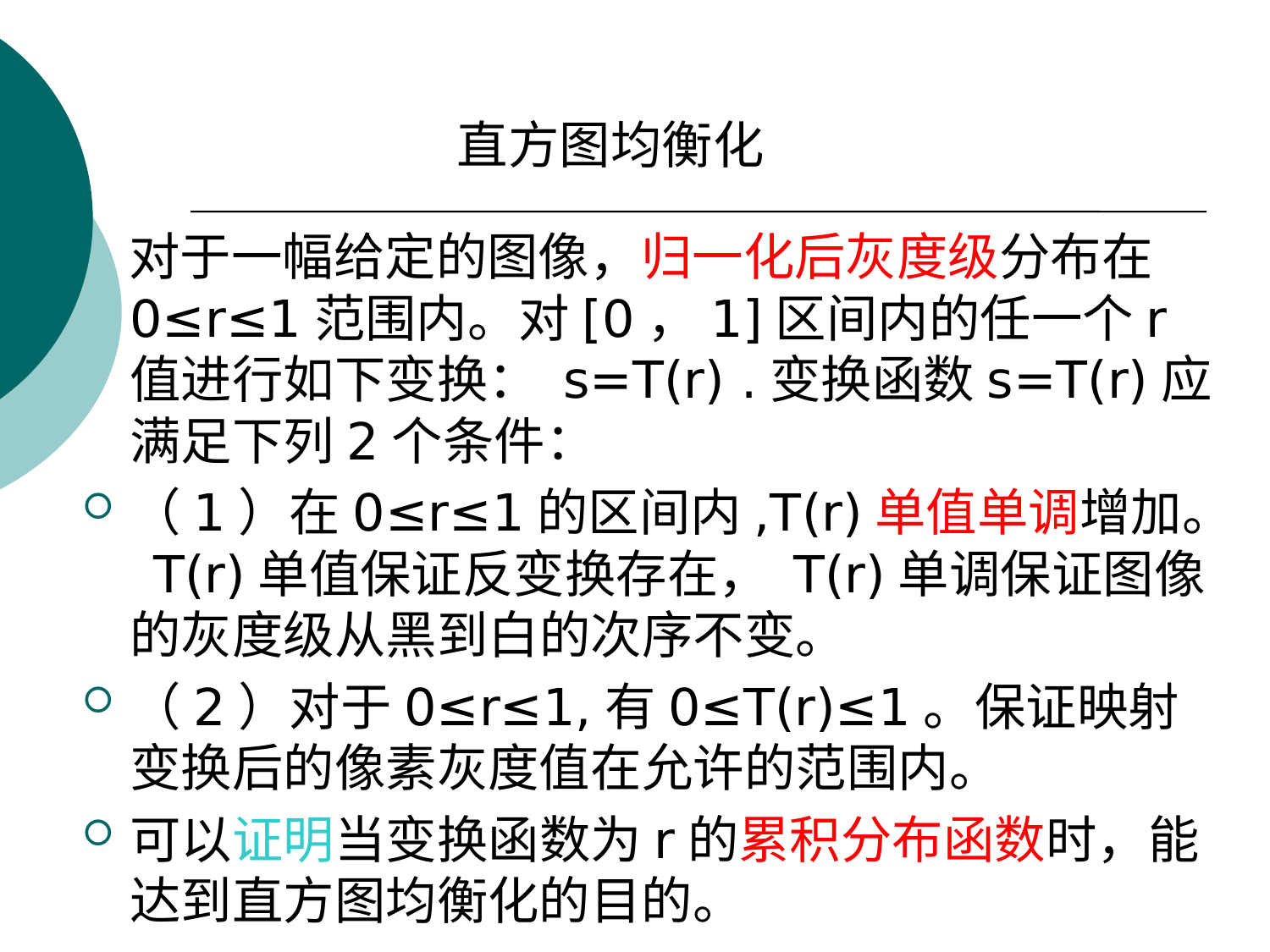

直方图均衡化
   对于一幅给定的图像，归一化后灰度级分布在0≤r≤1范围内。对[0，1]区间内的任一个r值进行如下变换： s=T(r) .变换函数s=T(r)应满足下列2个条件：
（1）在0≤r≤1的区间内,T(r)单值单调增加。 T(r)单值保证反变换存在， T(r)单调保证图像的灰度级从黑到白的次序不变。
（2）对于0≤r≤1,有0≤T(r)≤1。保证映射变换后的像素灰度值在允许的范围内。
可以证明当变换函数为r的累积分布函数时，能达到直方图均衡化的目的。

48